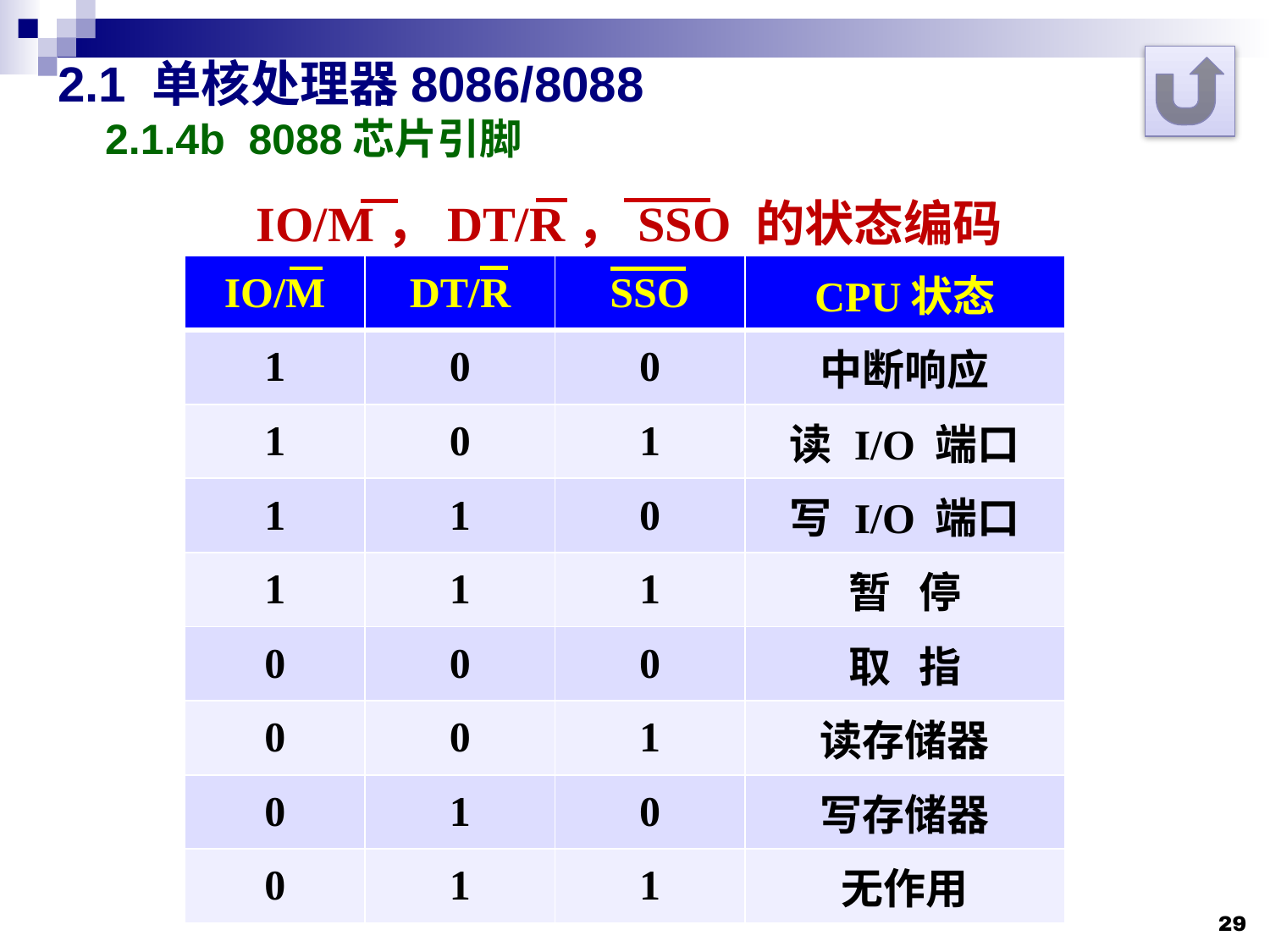

# 2.1 单核处理器8086/8088 2.1.4b  8088芯片引脚
IO/M，DT/R，SSO 的状态编码
| IO/M | DT/R | SSO | CPU状态 |
| --- | --- | --- | --- |
| 1 | 0 | 0 | 中断响应 |
| 1 | 0 | 1 | 读 I/O 端口 |
| 1 | 1 | 0 | 写 I/O 端口 |
| 1 | 1 | 1 | 暂 停 |
| 0 | 0 | 0 | 取 指 |
| 0 | 0 | 1 | 读存储器 |
| 0 | 1 | 0 | 写存储器 |
| 0 | 1 | 1 | 无作用 |
29